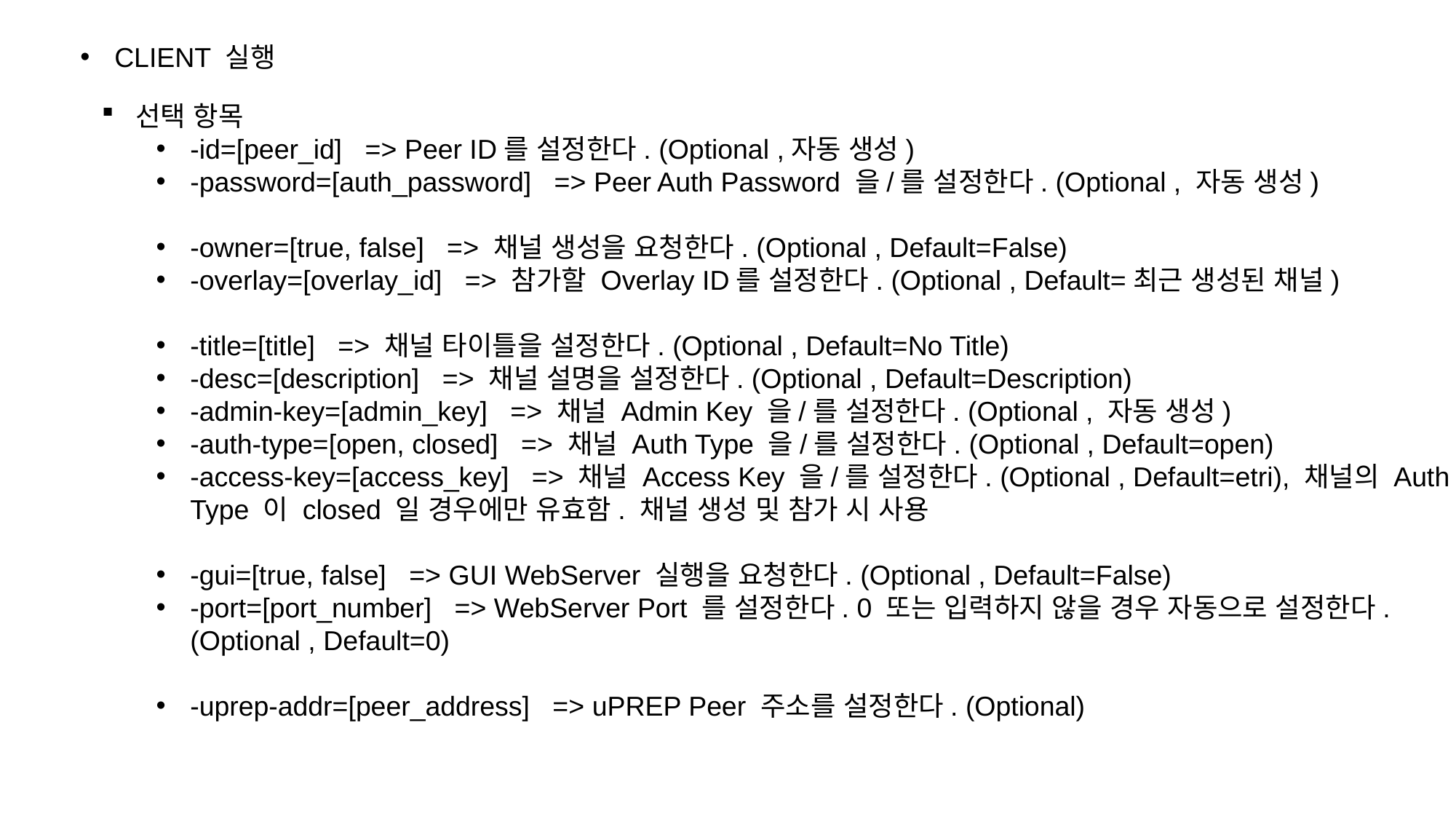

CLIENT 실행
선택 항목
-id=[peer_id]   => Peer ID를 설정한다. (Optional ,자동 생성)
-password=[auth_password]   => Peer Auth Password 을/를 설정한다. (Optional , 자동 생성)

-owner=[true, false]   => 채널 생성을 요청한다. (Optional , Default=False)
-overlay=[overlay_id]   => 참가할 Overlay ID를 설정한다. (Optional , Default=최근 생성된 채널)

-title=[title]   => 채널 타이틀을 설정한다. (Optional , Default=No Title)
-desc=[description]   => 채널 설명을 설정한다. (Optional , Default=Description)
-admin-key=[admin_key]   => 채널 Admin Key 을/를 설정한다. (Optional , 자동 생성)
-auth-type=[open, closed]   => 채널 Auth Type 을/를 설정한다. (Optional , Default=open)
-access-key=[access_key]   => 채널 Access Key 을/를 설정한다. (Optional , Default=etri), 채널의 Auth Type 이 closed 일 경우에만 유효함. 채널 생성 및 참가 시 사용

-gui=[true, false]   => GUI WebServer 실행을 요청한다. (Optional , Default=False)
-port=[port_number]   => WebServer Port 를 설정한다. 0 또는 입력하지 않을 경우 자동으로 설정한다. (Optional , Default=0)

-uprep-addr=[peer_address]   => uPREP Peer 주소를 설정한다. (Optional)